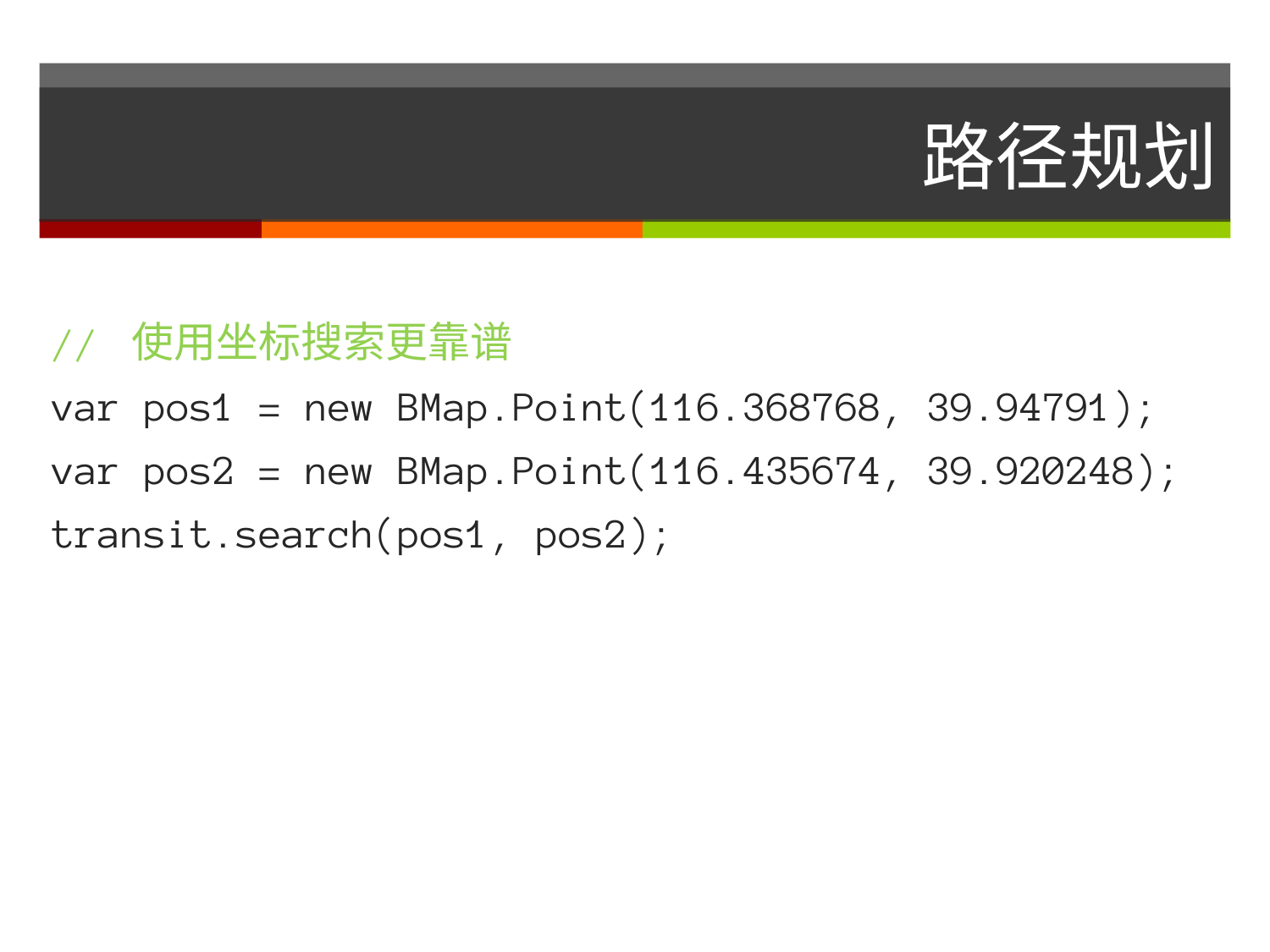

# 路径规划
// 使用坐标搜索更靠谱
var pos1 = new BMap.Point(116.368768, 39.94791);
var pos2 = new BMap.Point(116.435674, 39.920248);
transit.search(pos1, pos2);